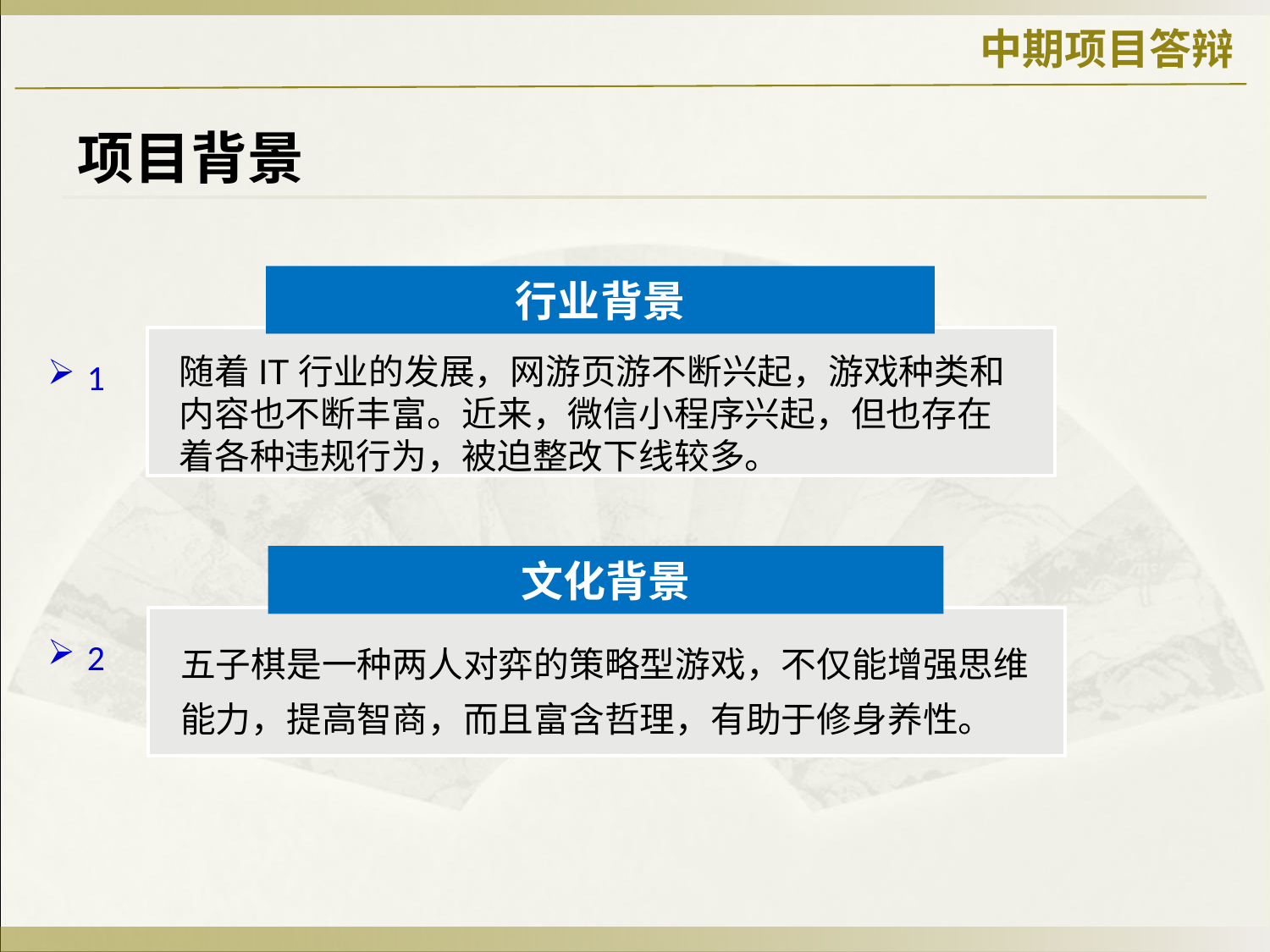

中期项目答辩
项目背景

行业背景

随着IT行业的发展，网游页游不断兴起，游戏种类和内容也不断丰富。近来，微信小程序兴起，但也存在着各种违规行为，被迫整改下线较多。
1
文化背景

五子棋是一种两人对弈的策略型游戏，不仅能增强思维能力，提高智商，而且富含哲理，有助于修身养性。
2